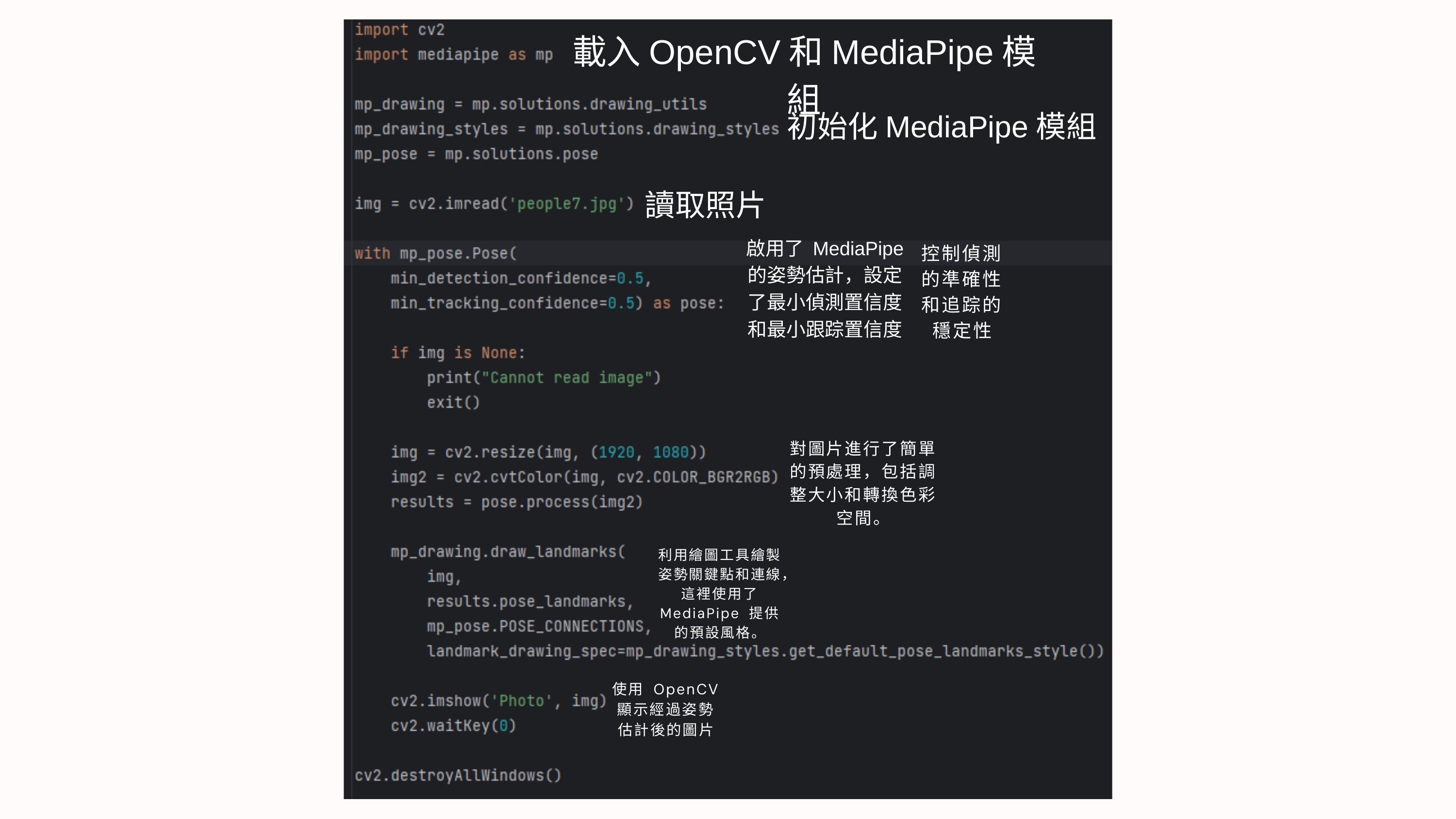

載入OpenCV和MediaPipe模組
初始化MediaPipe模組
讀取照片
啟用了 MediaPipe 的姿勢估計，設定了最小偵測置信度和最小跟踪置信度
控制偵測的準確性和追踪的穩定性
對圖片進行了簡單的預處理，包括調整大小和轉換色彩空間。
利用繪圖工具繪製姿勢關鍵點和連線，這裡使用了 MediaPipe 提供的預設風格。
使用 OpenCV 顯示經過姿勢估計後的圖片